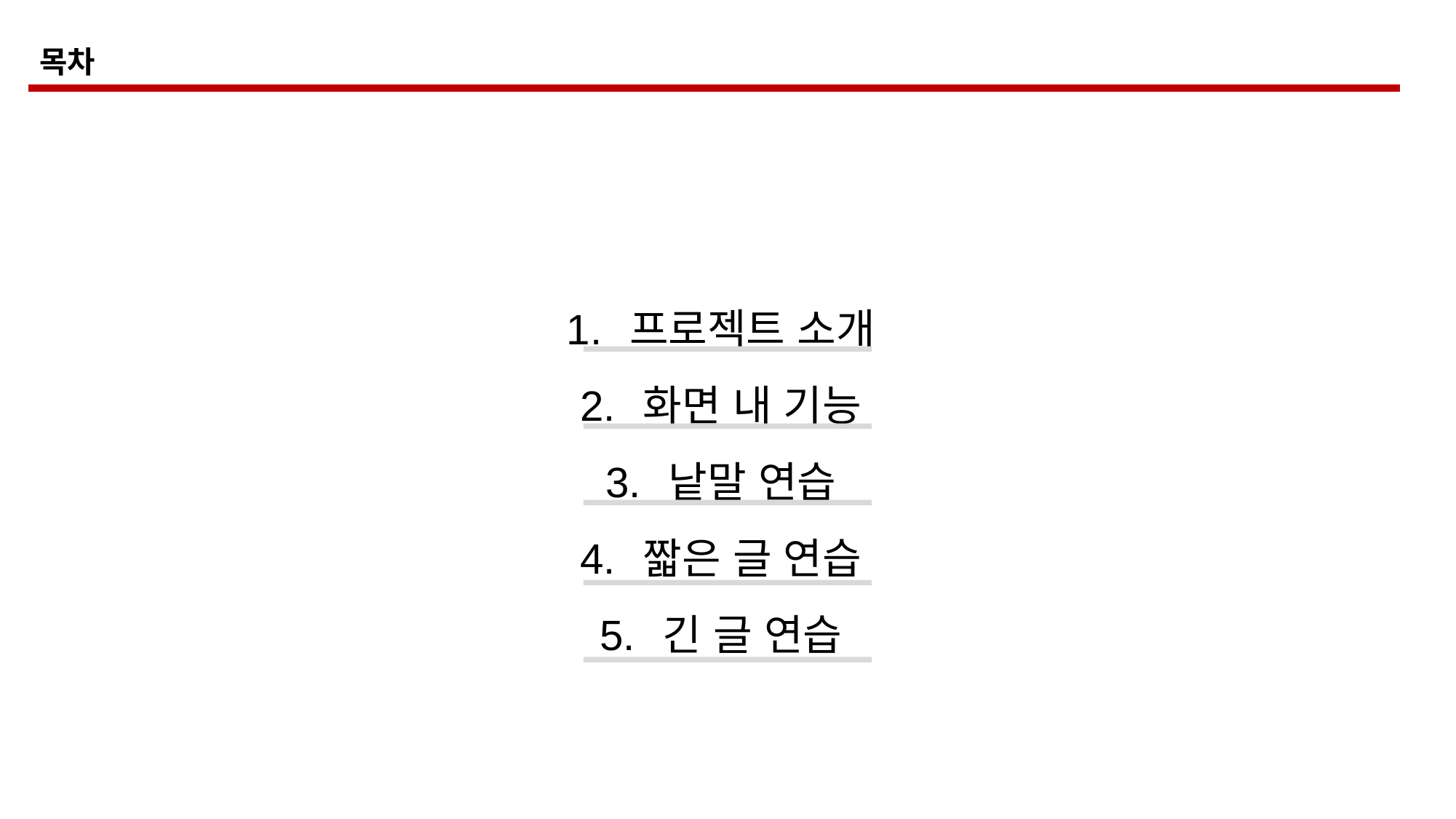

목차

 프로젝트 소개
 화면 내 기능
 낱말 연습
 짧은 글 연습
 긴 글 연습